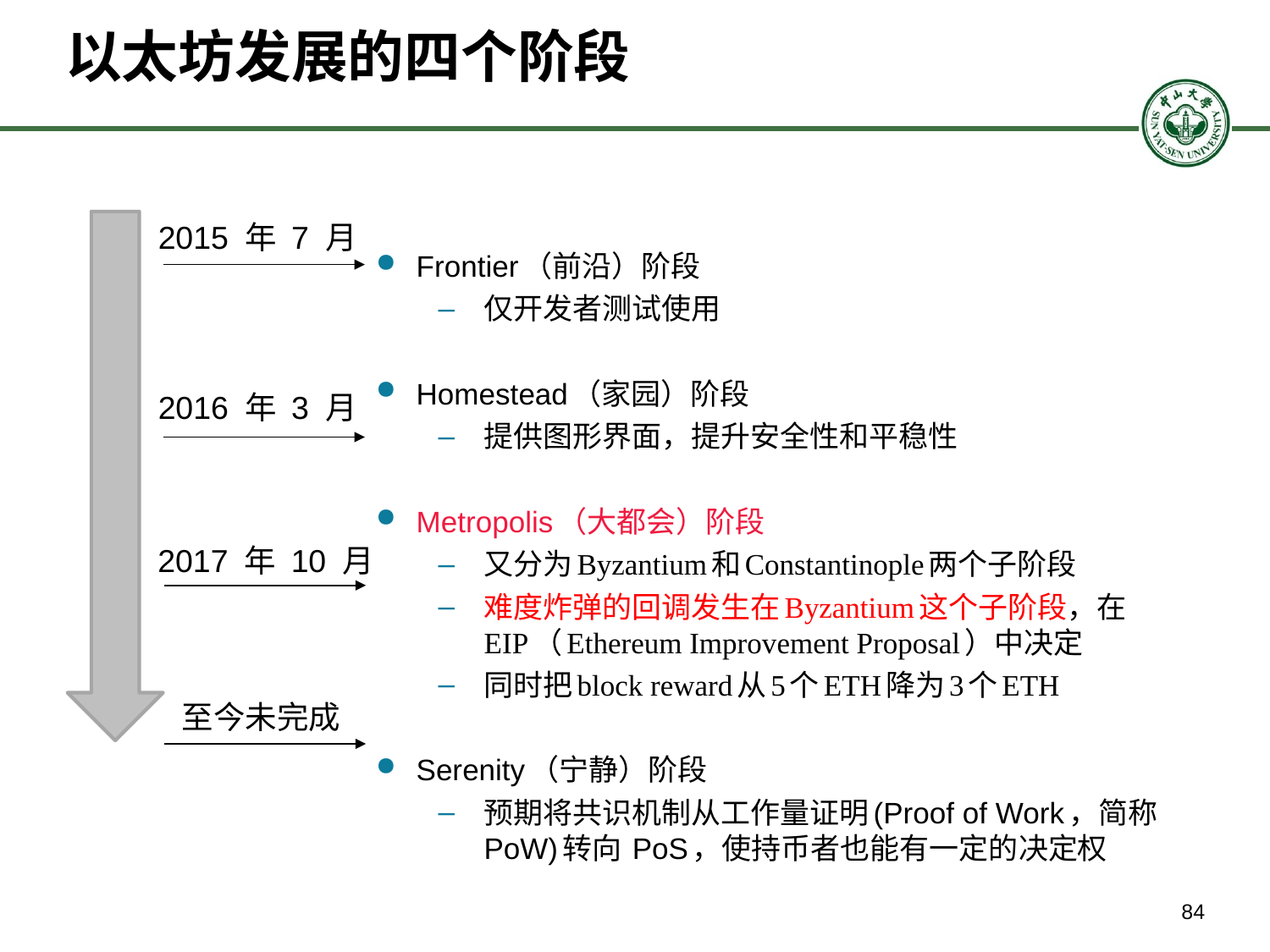

# 以太坊发展的四个阶段

2015 年 7 月
Frontier（前沿）阶段
仅开发者测试使用

Homestead（家园）阶段
提供图形界面，提升安全性和平稳性

Metropolis（大都会）阶段
又分为Byzantium和Constantinople两个子阶段
难度炸弹的回调发生在Byzantium这个子阶段，在EIP（Ethereum Improvement Proposal）中决定
同时把block reward从5个ETH降为3个ETH

Serenity（宁静）阶段
预期将共识机制从工作量证明(Proof of Work，简称 PoW)转向 PoS，使持币者也能有一定的决定权

2016 年 3 月
2017 年 10 月
至今未完成